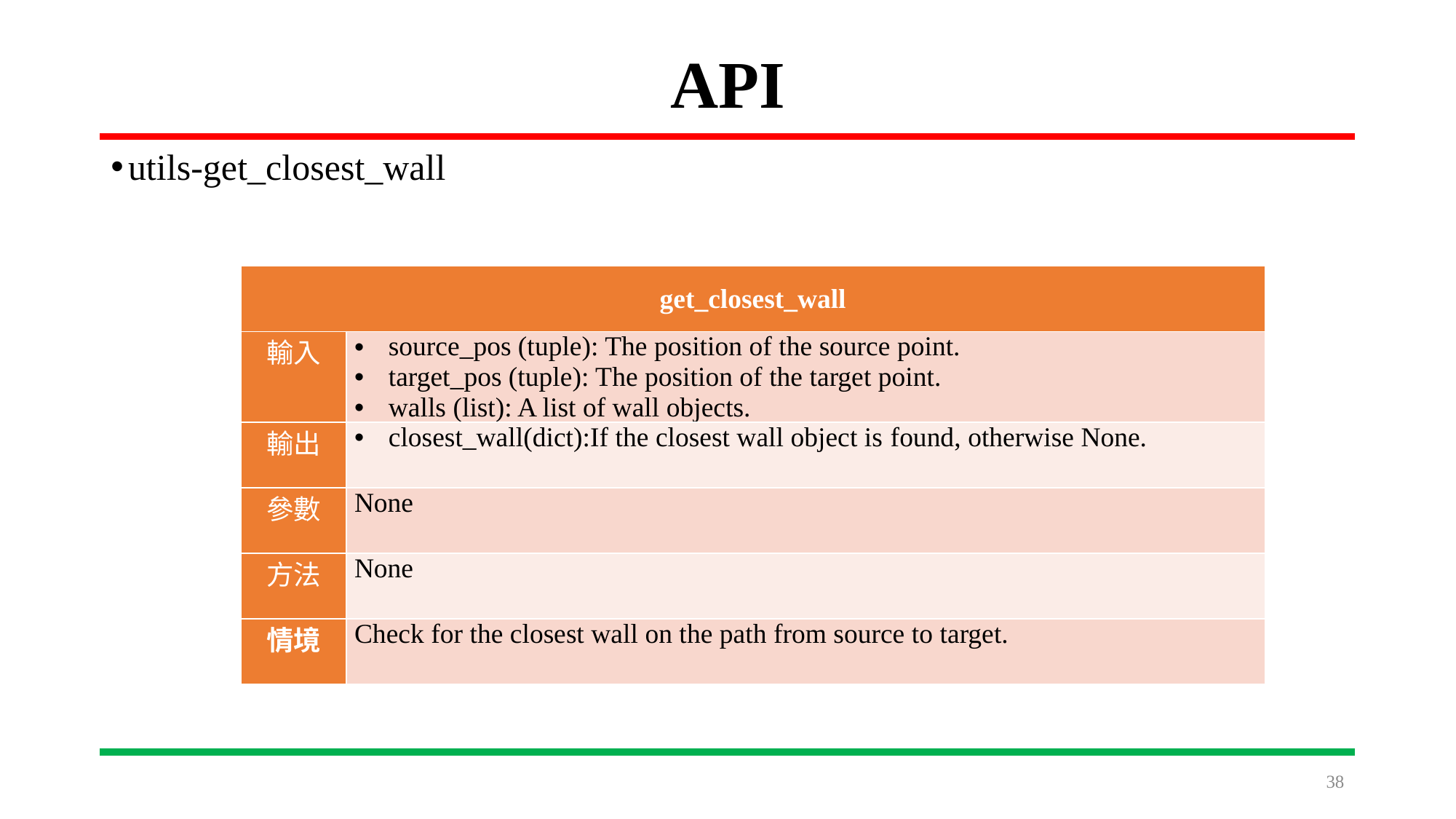

# API
utils-get_closest_wall
| get\_closest\_wall |  |
| --- | --- |
| 輸入 | source\_pos (tuple): The position of the source point. target\_pos (tuple): The position of the target point. walls (list): A list of wall objects. |
| 輸出 | closest\_wall(dict):If the closest wall object is found, otherwise None. |
| 參數 | None |
| 方法 | None |
| 情境 | Check for the closest wall on the path from source to target. |
38